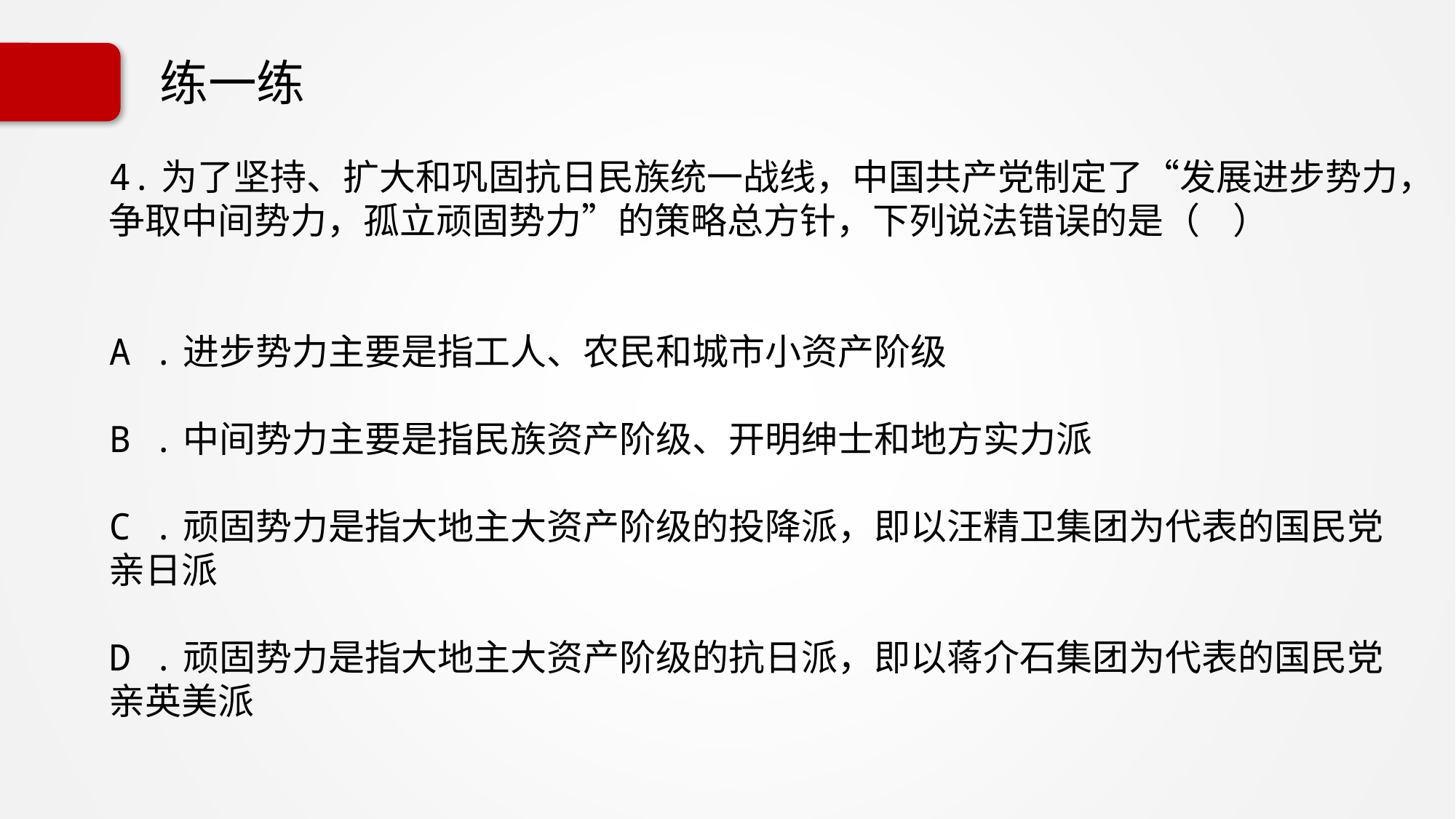

# 练一练
4.为了坚持、扩大和巩固抗日民族统一战线，中国共产党制定了“发展进步势力，争取中间势力，孤立顽固势力”的策略总方针，下列说法错误的是（    ）

A .进步势力主要是指工人、农民和城市小资产阶级

B .中间势力主要是指民族资产阶级、开明绅士和地方实力派

C .顽固势力是指大地主大资产阶级的投降派，即以汪精卫集团为代表的国民党亲日派

D .顽固势力是指大地主大资产阶级的抗日派，即以蒋介石集团为代表的国民党亲英美派